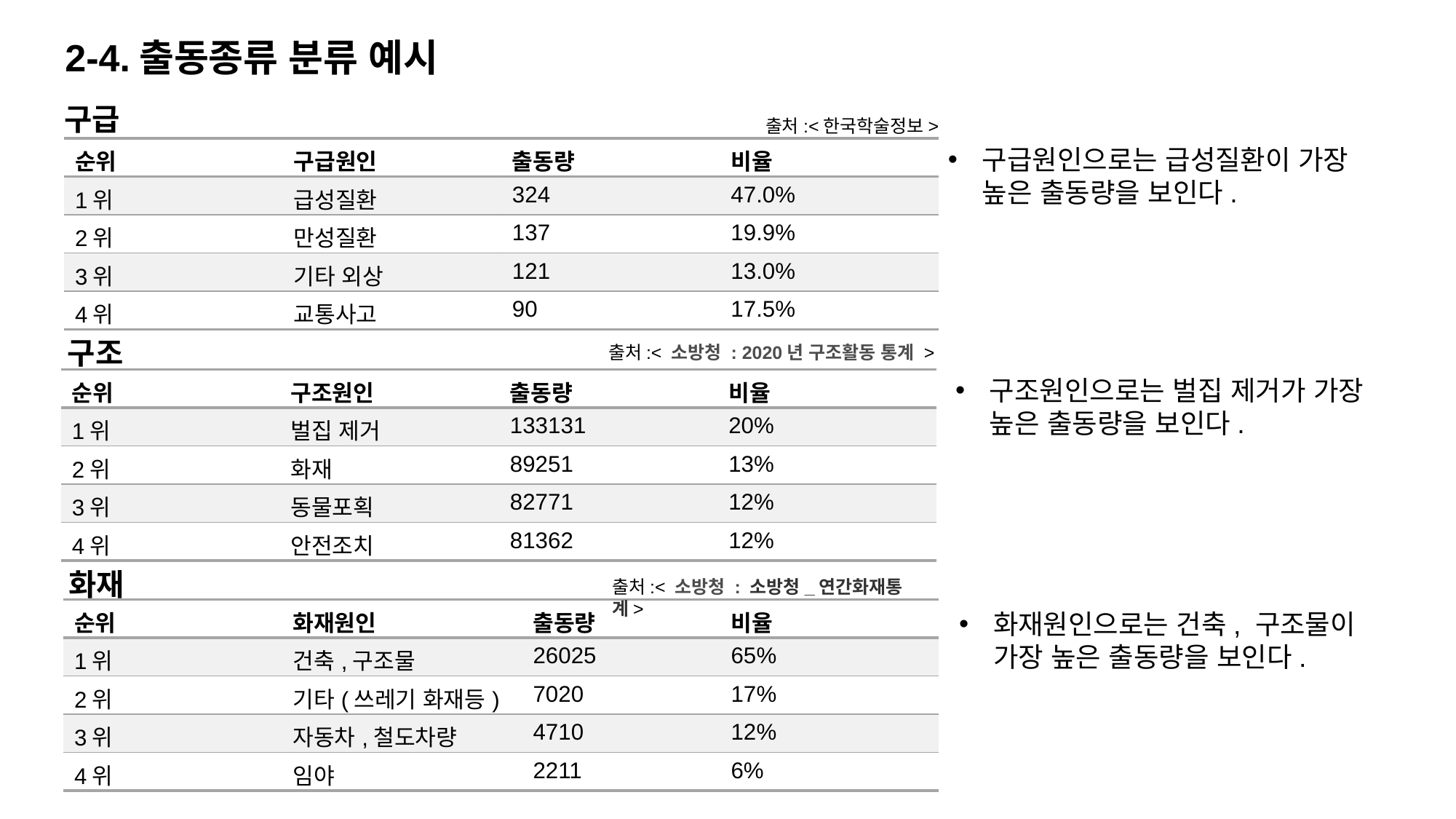

2-4.출동종류 분류 예시

출처:<한국학술정보>
구급

구급원인으로는 급성질환이 가장 높은 출동량을 보인다.

| 순위 | 구급원인 | 출동량 | 비율 |
| --- | --- | --- | --- |
| 1위 | 급성질환 | 324 | 47.0% |
| 2위 | 만성질환 | 137 | 19.9% |
| 3위 | 기타 외상 | 121 | 13.0% |
| 4위 | 교통사고 | 90 | 17.5% |

구조
출처:< 소방청 : 2020년 구조활동 통계 >
구조원인으로는 벌집 제거가 가장 높은 출동량을 보인다.

| 순위 | 구조원인 | 출동량 | 비율 |
| --- | --- | --- | --- |
| 1위 | 벌집 제거 | 133131 | 20% |
| 2위 | 화재 | 89251 | 13% |
| 3위 | 동물포획 | 82771 | 12% |
| 4위 | 안전조치 | 81362 | 12% |
화재
출처:< 소방청 : 소방청_연간화재통계>
| 순위 | 화재원인 | 출동량 | 비율 |
| --- | --- | --- | --- |
| 1위 | 건축,구조물 | 26025 | 65% |
| 2위 | 기타(쓰레기 화재등) | 7020 | 17% |
| 3위 | 자동차,철도차량 | 4710 | 12% |
| 4위 | 임야 | 2211 | 6% |
화재원인으로는 건축, 구조물이 가장 높은 출동량을 보인다.